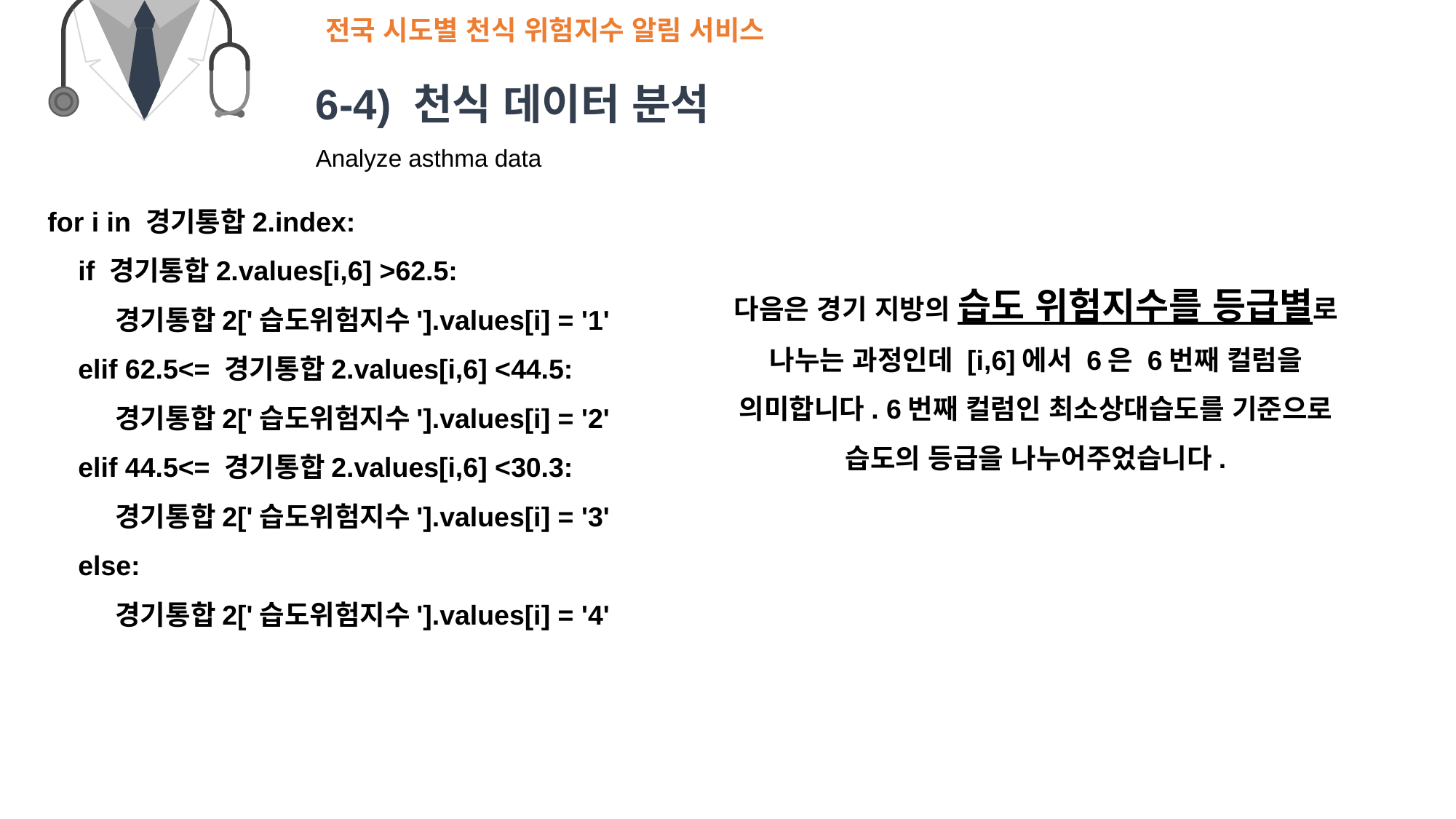

전국 시도별 천식 위험지수 알림 서비스
6-4) 천식 데이터 분석
Analyze asthma data
for i in 경기통합2.index:
    if 경기통합2.values[i,6] >62.5:
        경기통합2['습도위험지수'].values[i] = '1'
    elif 62.5<= 경기통합2.values[i,6] <44.5:
        경기통합2['습도위험지수'].values[i] = '2'
    elif 44.5<= 경기통합2.values[i,6] <30.3:
        경기통합2['습도위험지수'].values[i] = '3'
    else:
        경기통합2['습도위험지수'].values[i] = '4'
다음은 경기 지방의 습도 위험지수를 등급별로 나누는 과정인데 [i,6]에서 6은 6번째 컬럼을 의미합니다. 6번째 컬럼인 최소상대습도를 기준으로 습도의 등급을 나누어주었습니다.